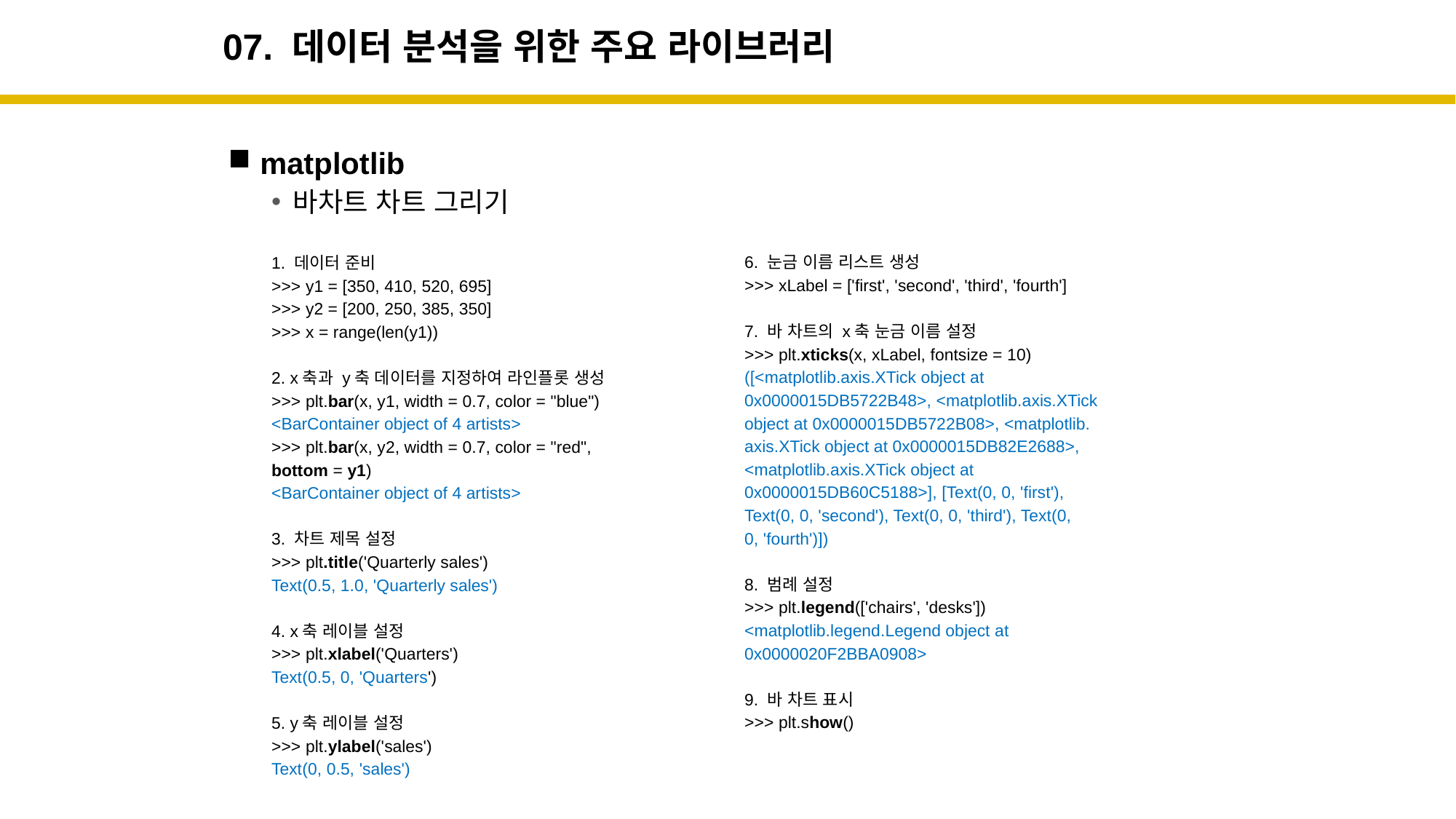

# 07. 데이터 분석을 위한 주요 라이브러리
matplotlib

6. 눈금 이름 리스트 생성
>>> xLabel = ['first', 'second', 'third', 'fourth']

7. 바 차트의 x축 눈금 이름 설정
>>> plt.xticks(x, xLabel, fontsize = 10)
([<matplotlib.axis.XTick object at
0x0000015DB5722B48>, <matplotlib.axis.XTick
object at 0x0000015DB5722B08>, <matplotlib.
axis.XTick object at 0x0000015DB82E2688>,
<matplotlib.axis.XTick object at
0x0000015DB60C5188>], [Text(0, 0, 'first'),
Text(0, 0, 'second'), Text(0, 0, 'third'), Text(0,
0, 'fourth')])

8. 범례 설정
>>> plt.legend(['chairs', 'desks'])
<matplotlib.legend.Legend object at
0x0000020F2BBA0908>

9. 바 차트 표시
>>> plt.show()

바차트 차트 그리기

1. 데이터 준비
>>> y1 = [350, 410, 520, 695]
>>> y2 = [200, 250, 385, 350]
>>> x = range(len(y1))

2. x축과 y축 데이터를 지정하여 라인플롯 생성
>>> plt.bar(x, y1, width = 0.7, color = "blue")
<BarContainer object of 4 artists>
>>> plt.bar(x, y2, width = 0.7, color = "red",
bottom = y1)
<BarContainer object of 4 artists>

3. 차트 제목 설정
>>> plt.title('Quarterly sales')
Text(0.5, 1.0, 'Quarterly sales')

4. x축 레이블 설정
>>> plt.xlabel('Quarters')
Text(0.5, 0, 'Quarters')

5. y축 레이블 설정
>>> plt.ylabel('sales')
Text(0, 0.5, 'sales')